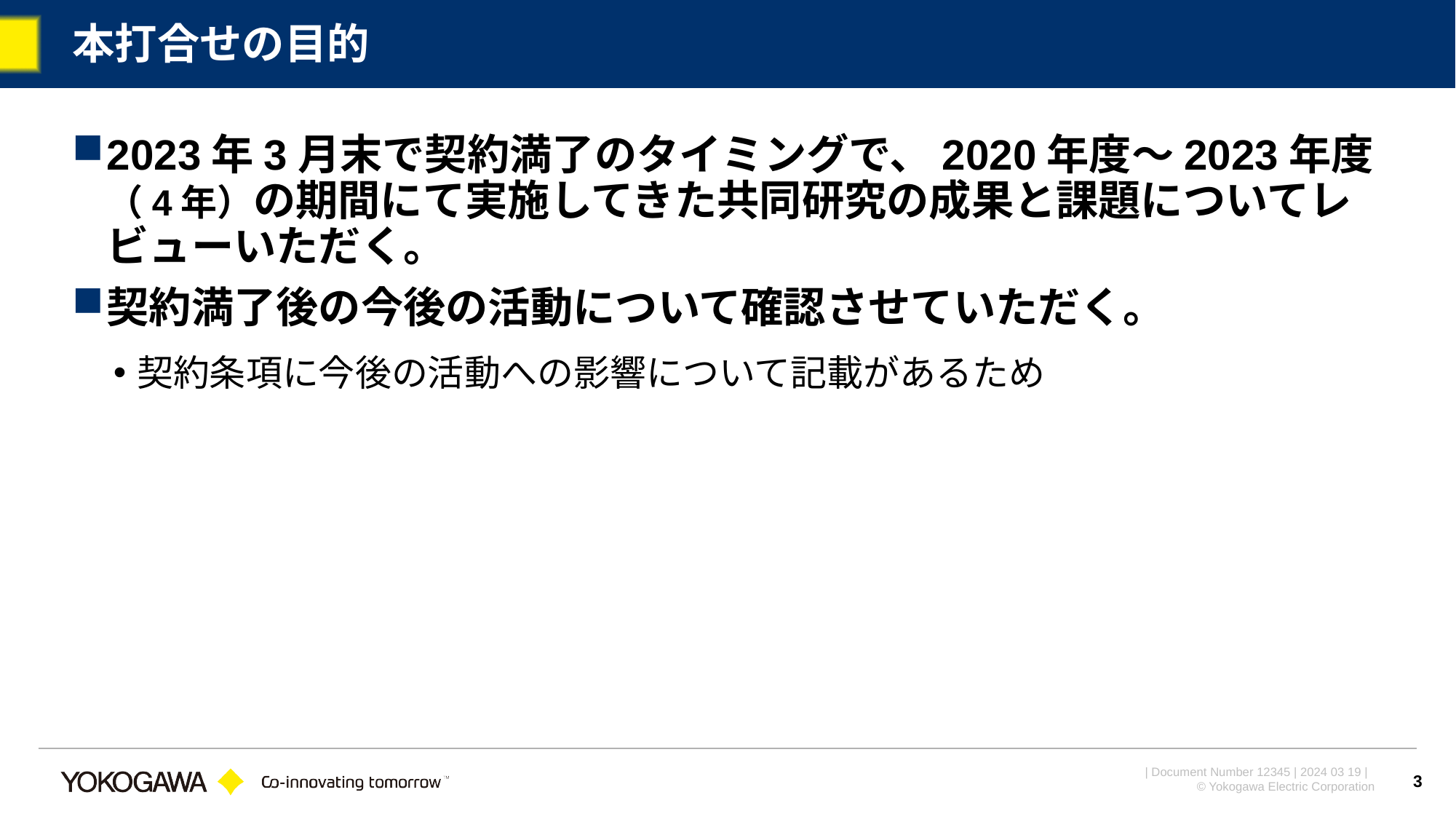

# 本打合せの目的
2023年3月末で契約満了のタイミングで、2020年度～2023年度（4年）の期間にて実施してきた共同研究の成果と課題についてレビューいただく。
契約満了後の今後の活動について確認させていただく。
契約条項に今後の活動への影響について記載があるため
3